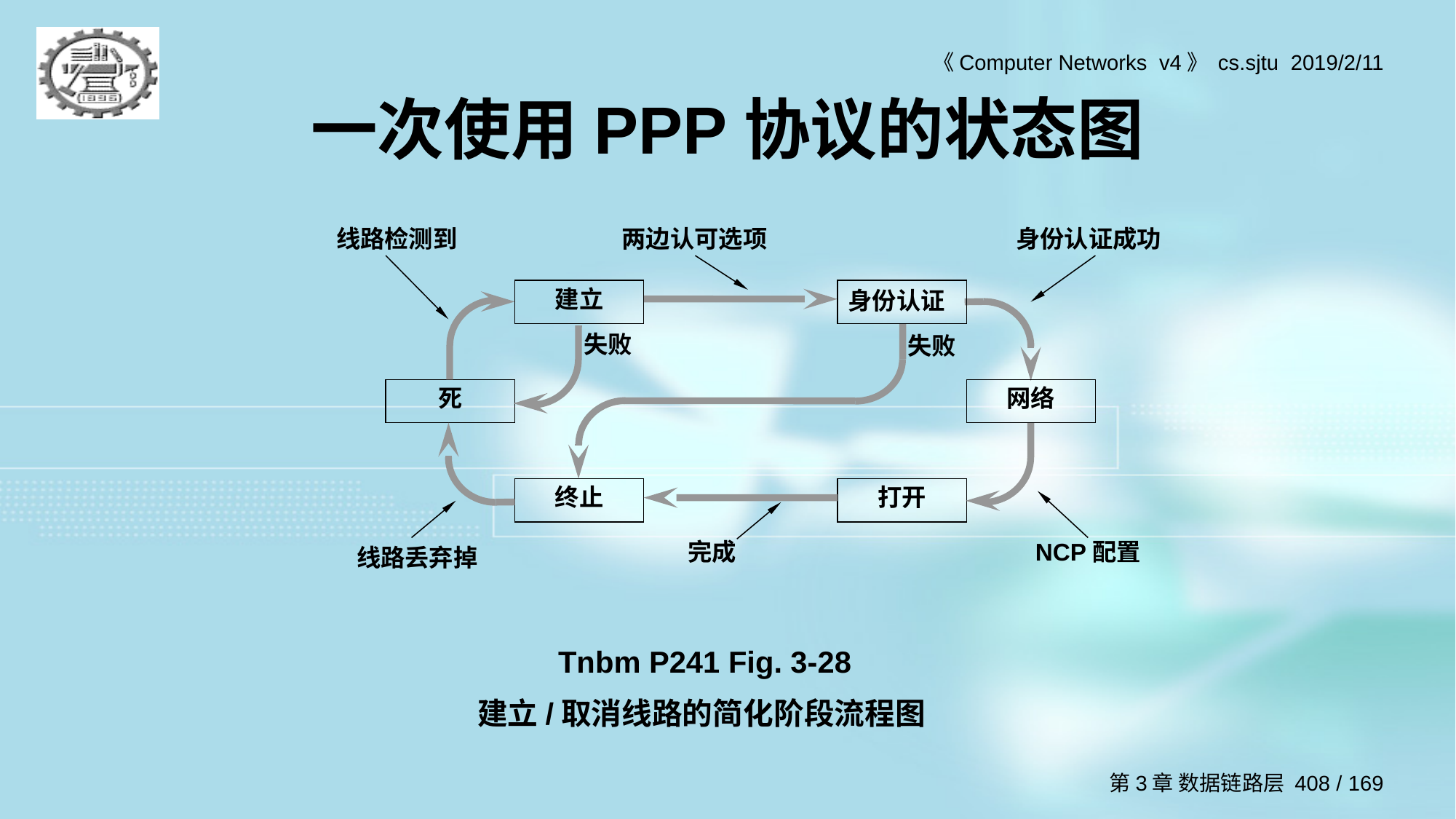

# 一次使用PPP协议的状态图
线路检测到
两边认可选项
身份认证成功

建立
身份认证

失败

失败
死
网络

终止
打开

完成
NCP配置
线路丢弃掉
Tnbm P241 Fig. 3-28
建立/取消线路的简化阶段流程图